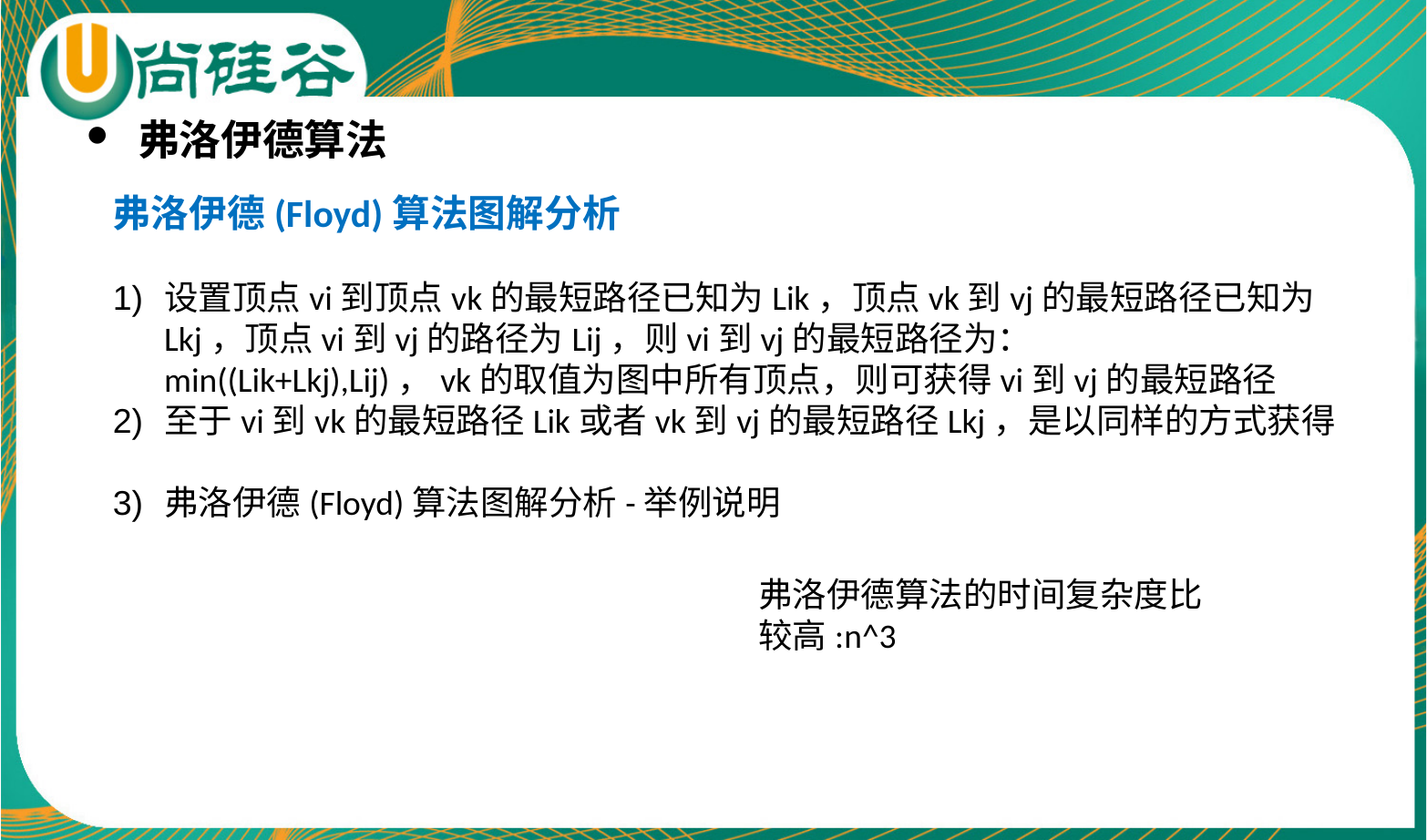

弗洛伊德算法
弗洛伊德(Floyd)算法图解分析

设置顶点vi到顶点vk的最短路径已知为Lik，顶点vk到vj的最短路径已知为Lkj，顶点vi到vj的路径为Lij，则vi到vj的最短路径为：min((Lik+Lkj),Lij)，vk的取值为图中所有顶点，则可获得vi到vj的最短路径
至于vi到vk的最短路径Lik或者vk到vj的最短路径Lkj，是以同样的方式获得

弗洛伊德(Floyd)算法图解分析-举例说明

弗洛伊德算法的时间复杂度比较高:n^3